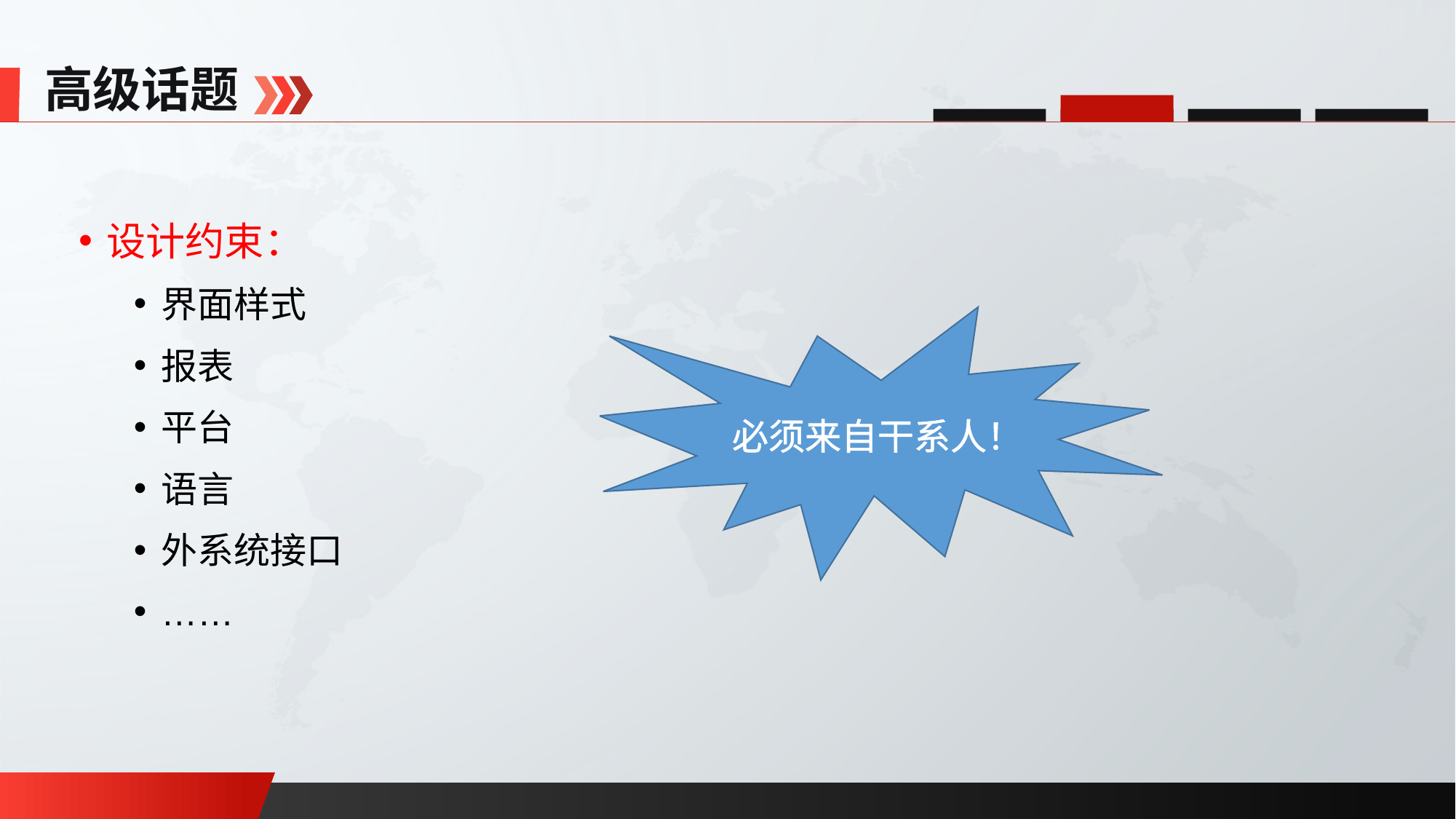

高级话题

设计约束：
界面样式
报表
平台
语言
外系统接口
……
必须来自干系人！